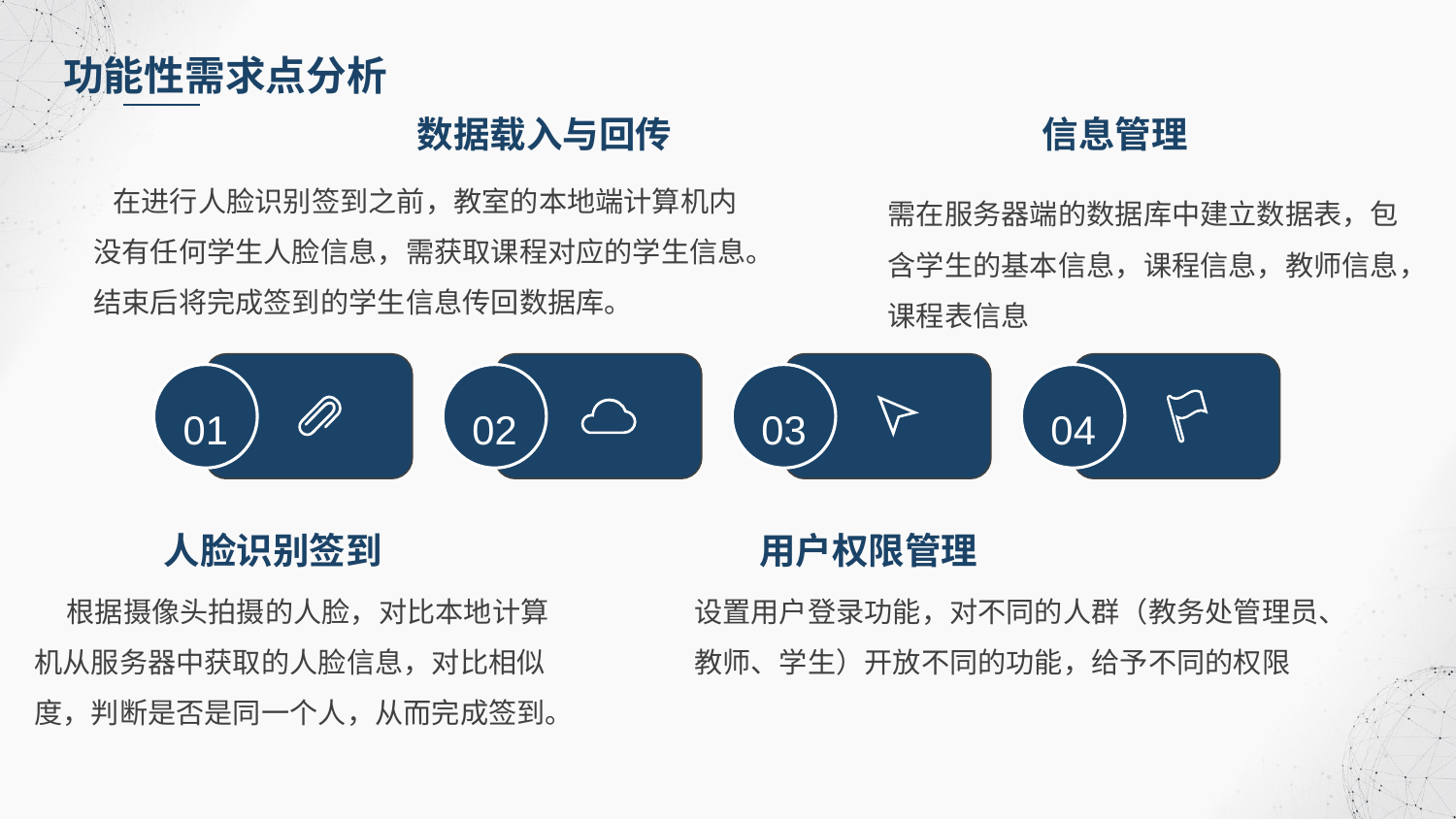

功能性需求点分析
数据载入与回传
信息管理
  在进行人脸识别签到之前，教室的本地端计算机内没有任何学生人脸信息，需获取课程对应的学生信息。结束后将完成签到的学生信息传回数据库。
需在服务器端的数据库中建立数据表，包含学生的基本信息，课程信息，教师信息，课程表信息

01

02

03

04

人脸识别签到
用户权限管理
    根据摄像头拍摄的人脸，对比本地计算机从服务器中获取的人脸信息，对比相似度，判断是否是同一个人，从而完成签到。
设置用户登录功能，对不同的人群（教务处管理员、教师、学生）开放不同的功能，给予不同的权限